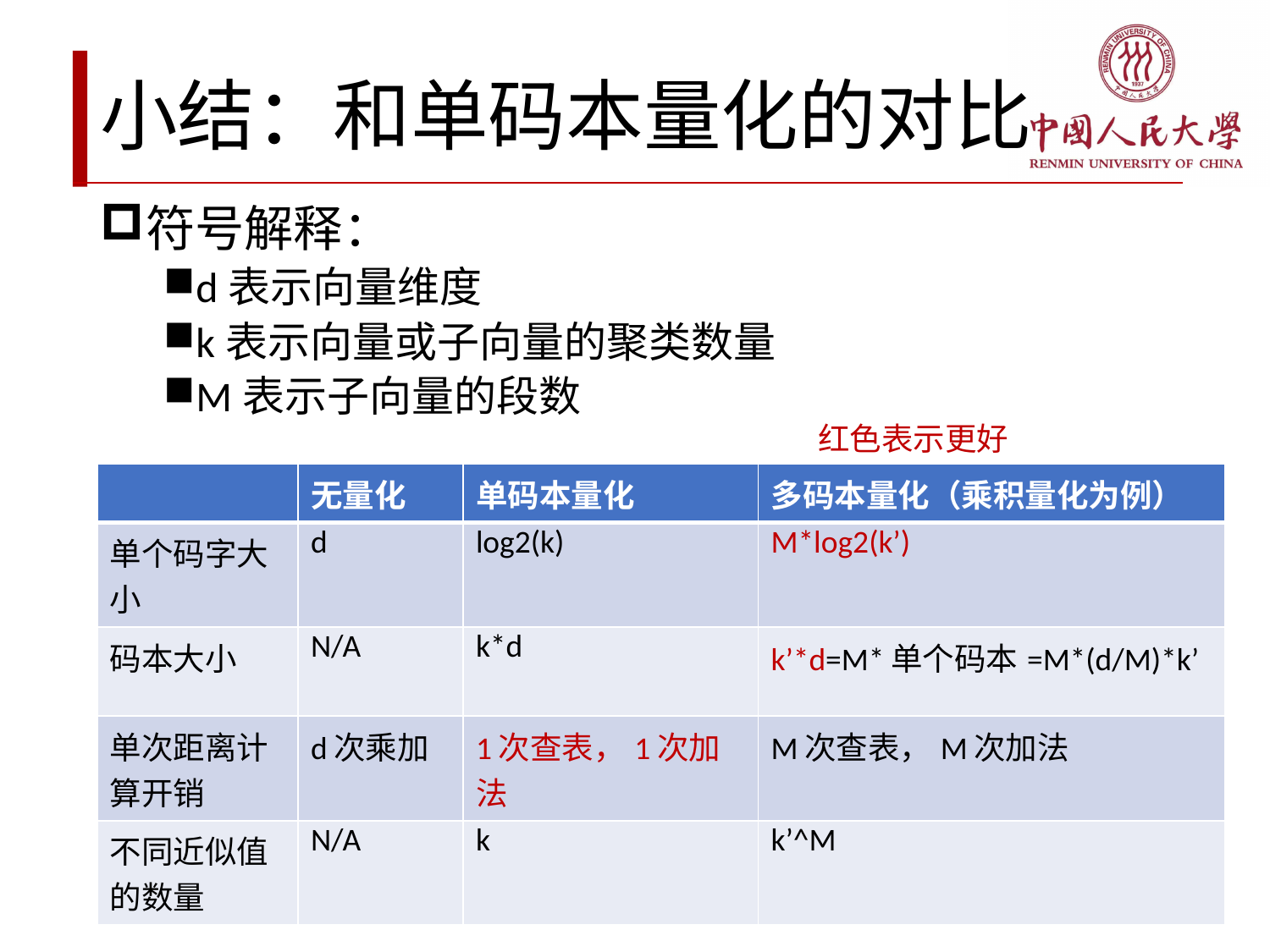

# 小结：和单码本量化的对比
符号解释：
d表示向量维度
k表示向量或子向量的聚类数量
M表示子向量的段数

红色表示更好
|  | 无量化 | 单码本量化 | 多码本量化（乘积量化为例） |
| --- | --- | --- | --- |
| 单个码字大小 | d | log2(k) | M\*log2(k’) |
| 码本大小 | N/A | k\*d | k’\*d=M\*单个码本=M\*(d/M)\*k’ |
| 单次距离计算开销 | d次乘加 | 1次查表，1次加法 | M次查表，M次加法 |
| 不同近似值的数量 | N/A | k | k’^M |
91